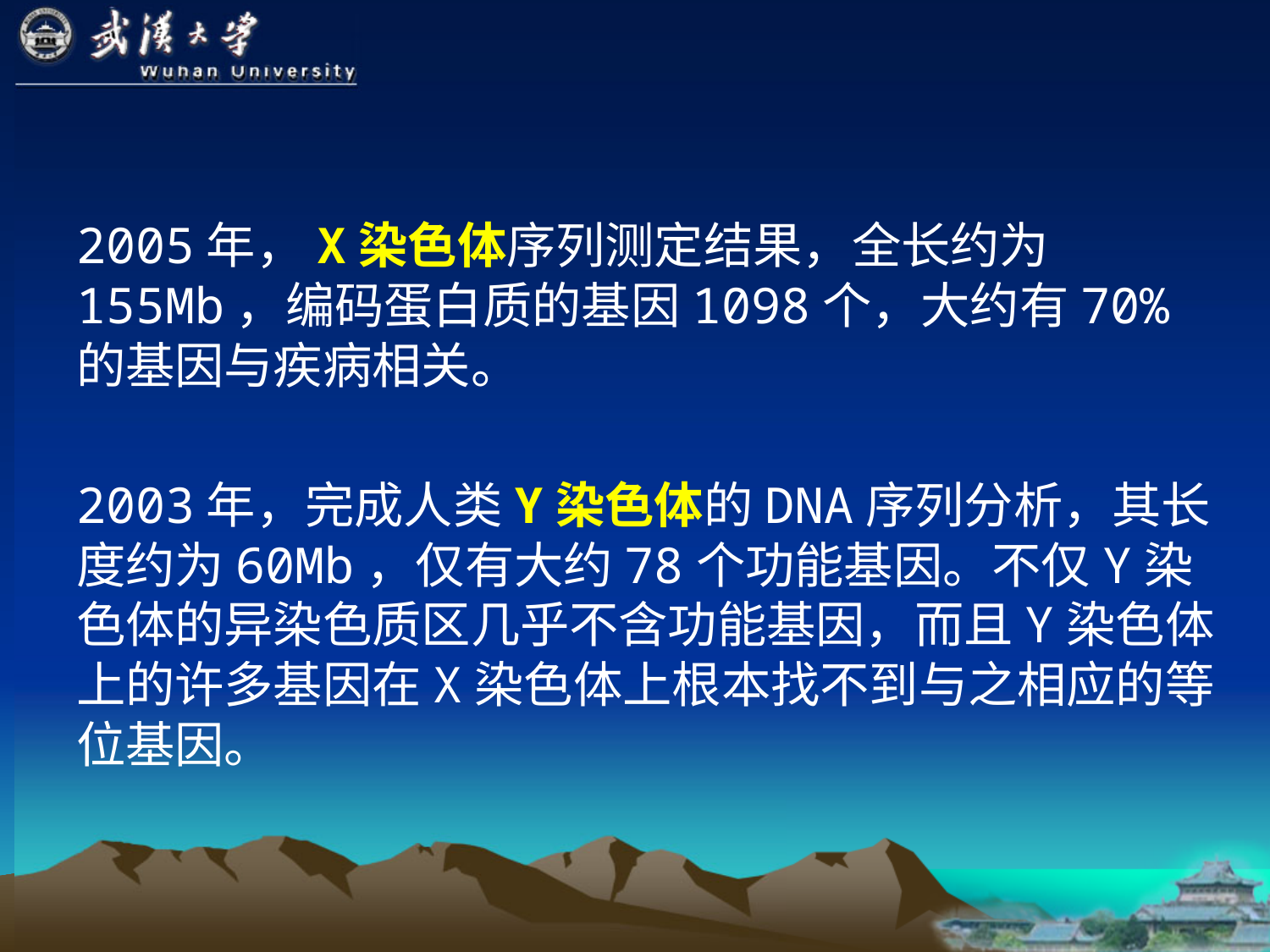

2005年，X染色体序列测定结果，全长约为155Mb，编码蛋白质的基因1098个，大约有70%的基因与疾病相关。

2003年，完成人类Y染色体的DNA序列分析，其长度约为60Mb，仅有大约78个功能基因。不仅Y染色体的异染色质区几乎不含功能基因，而且Y染色体上的许多基因在X染色体上根本找不到与之相应的等位基因。